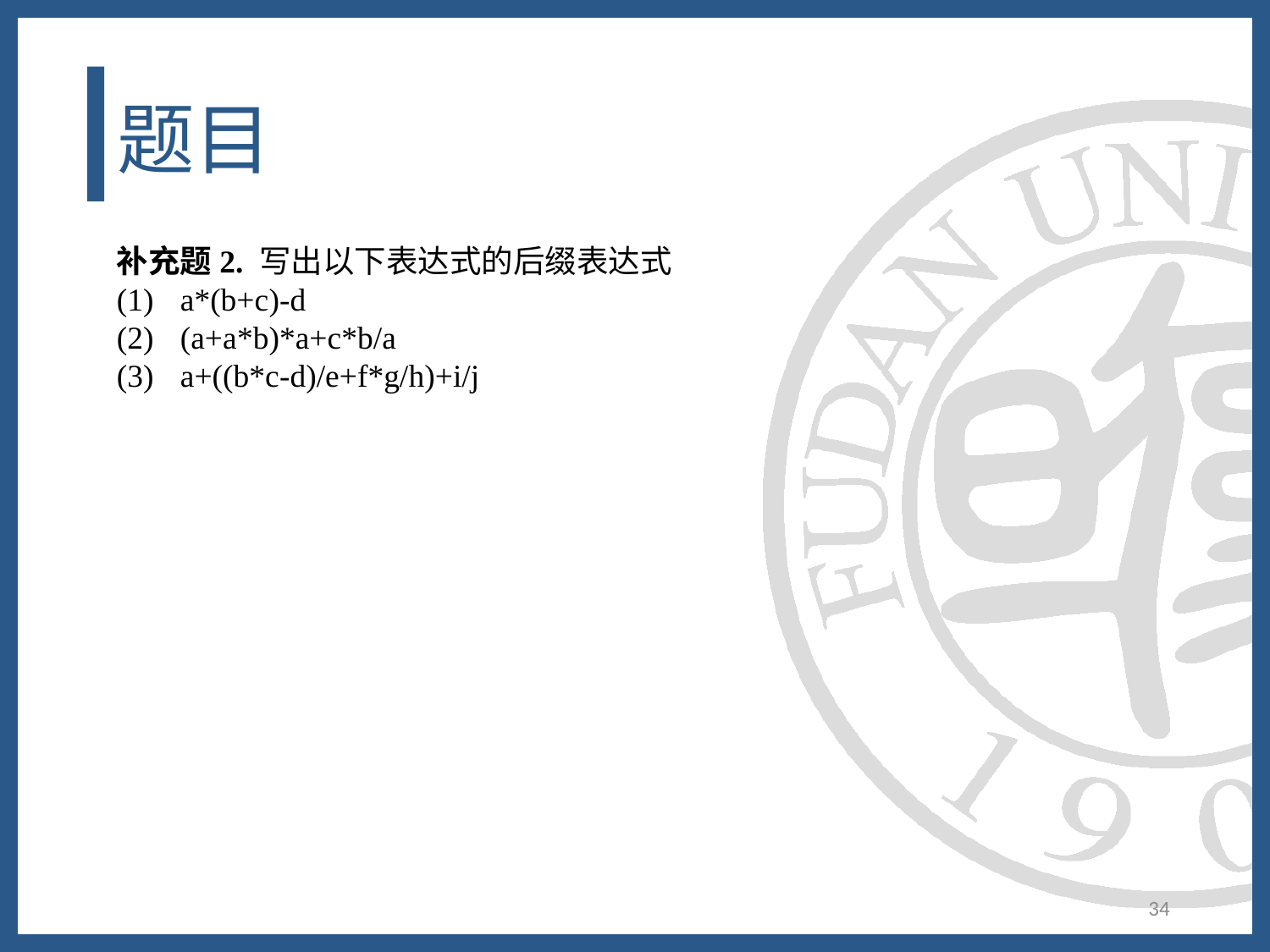

# 题目
补充题2. 写出以下表达式的后缀表达式
a*(b+c)-d
(a+a*b)*a+c*b/a
a+((b*c-d)/e+f*g/h)+i/j
34